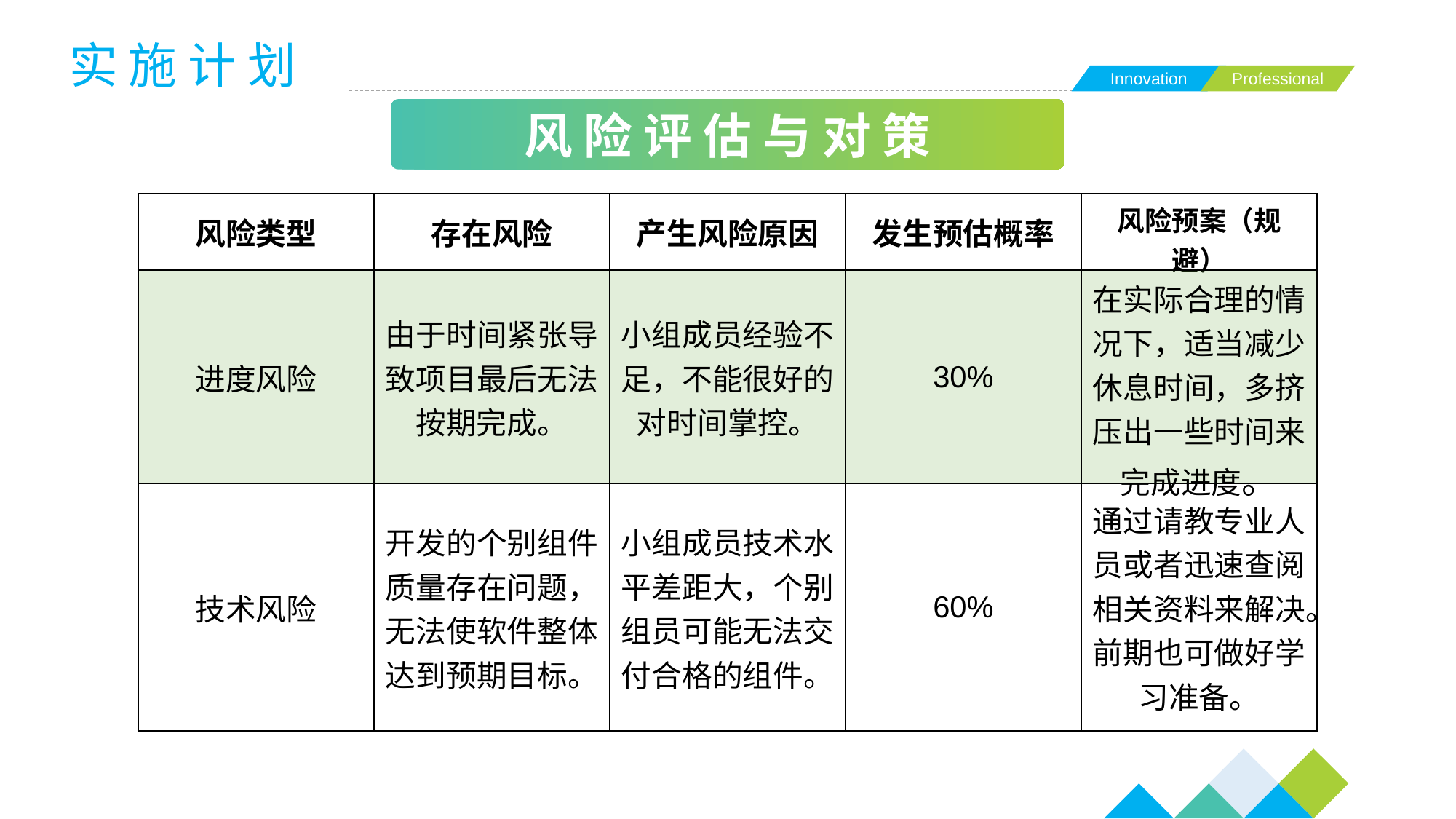

实 施 计 划
风 险 评 估 与 对 策
| 风险类型 | 存在风险 | 产生风险原因 | 发生预估概率 | 风险预案（规避） |
| --- | --- | --- | --- | --- |
| 进度风险 | 由于时间紧张导致项目最后无法按期完成。 | 小组成员经验不足，不能很好的对时间掌控。 | 30% | 在实际合理的情况下，适当减少休息时间，多挤压出一些时间来完成进度。 |
| 技术风险 | 开发的个别组件质量存在问题，无法使软件整体达到预期目标。 | 小组成员技术水平差距大，个别组员可能无法交付合格的组件。 | 60% | 通过请教专业人员或者迅速查阅相关资料来解决。前期也可做好学习准备。 |